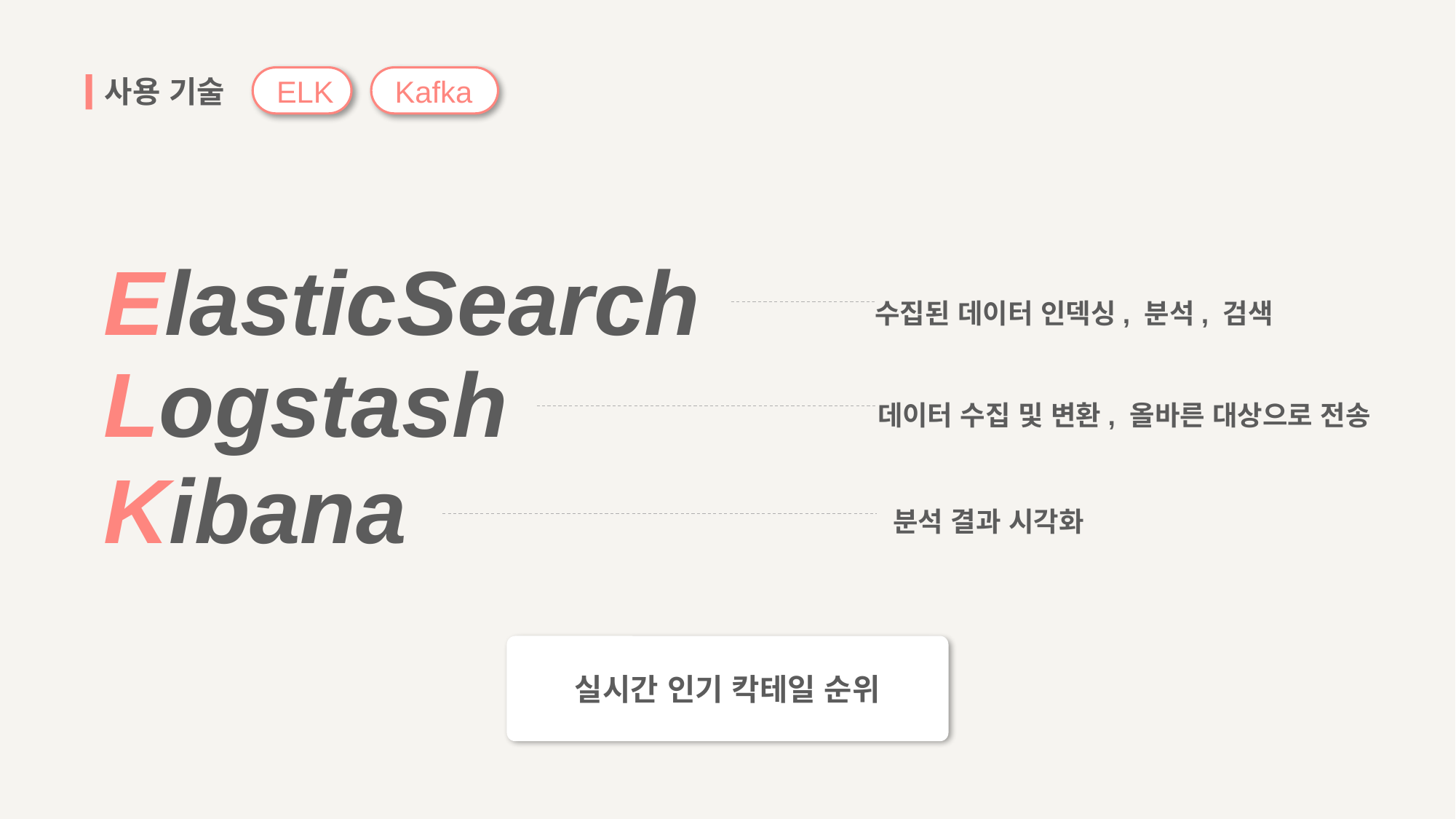

사용 기술

ELK

Kafka

ElasticSearch
수집된 데이터 인덱싱, 분석, 검색
Logstash
데이터 수집 및 변환, 올바른 대상으로 전송
Kibana
분석 결과 시각화

실시간 인기 칵테일 순위